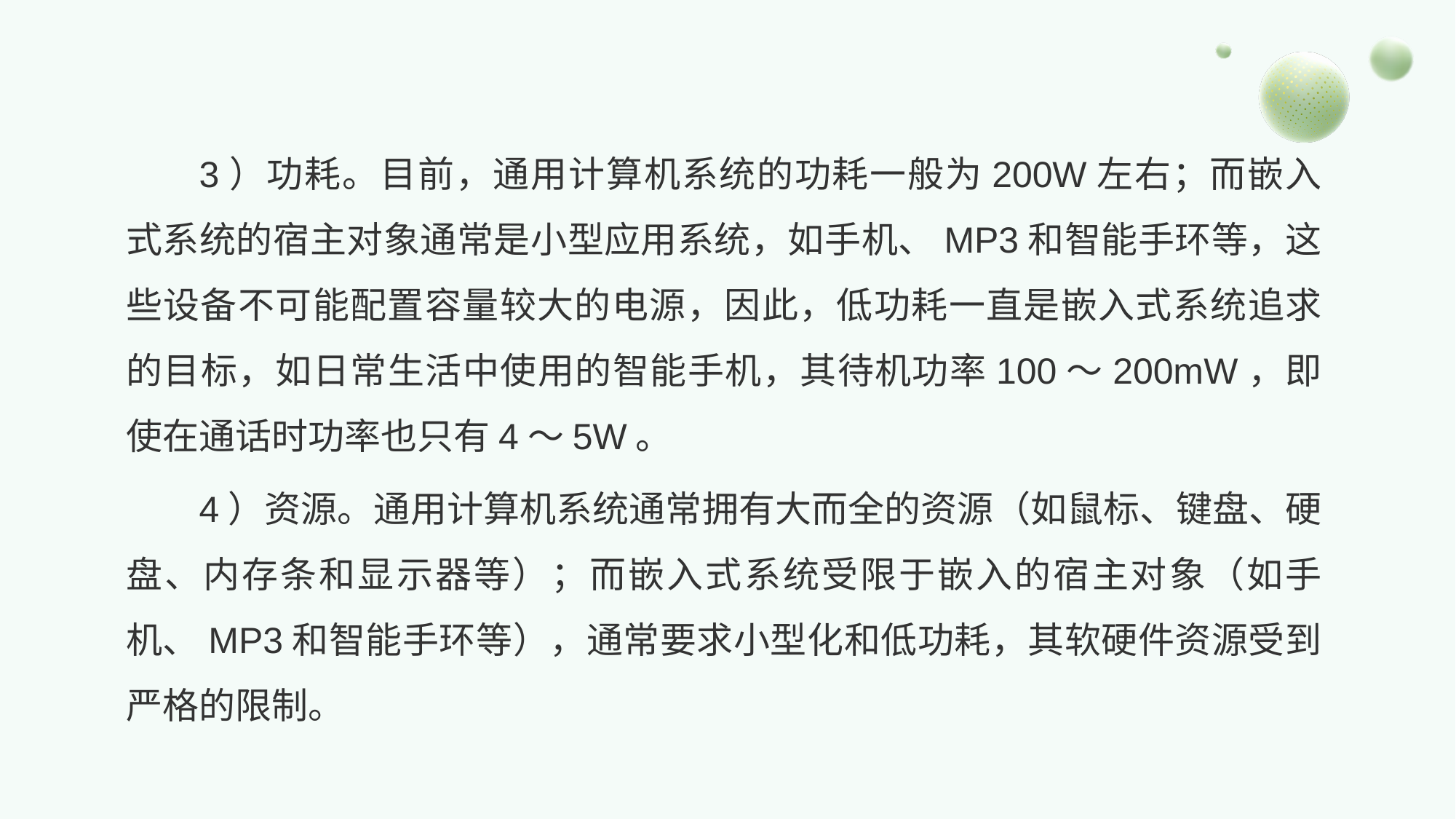

3）功耗。目前，通用计算机系统的功耗一般为200W左右；而嵌入式系统的宿主对象通常是小型应用系统，如手机、MP3和智能手环等，这些设备不可能配置容量较大的电源，因此，低功耗一直是嵌入式系统追求的目标，如日常生活中使用的智能手机，其待机功率100～200mW，即使在通话时功率也只有4～5W。
4）资源。通用计算机系统通常拥有大而全的资源（如鼠标、键盘、硬盘、内存条和显示器等）；而嵌入式系统受限于嵌入的宿主对象（如手机、MP3和智能手环等），通常要求小型化和低功耗，其软硬件资源受到严格的限制。